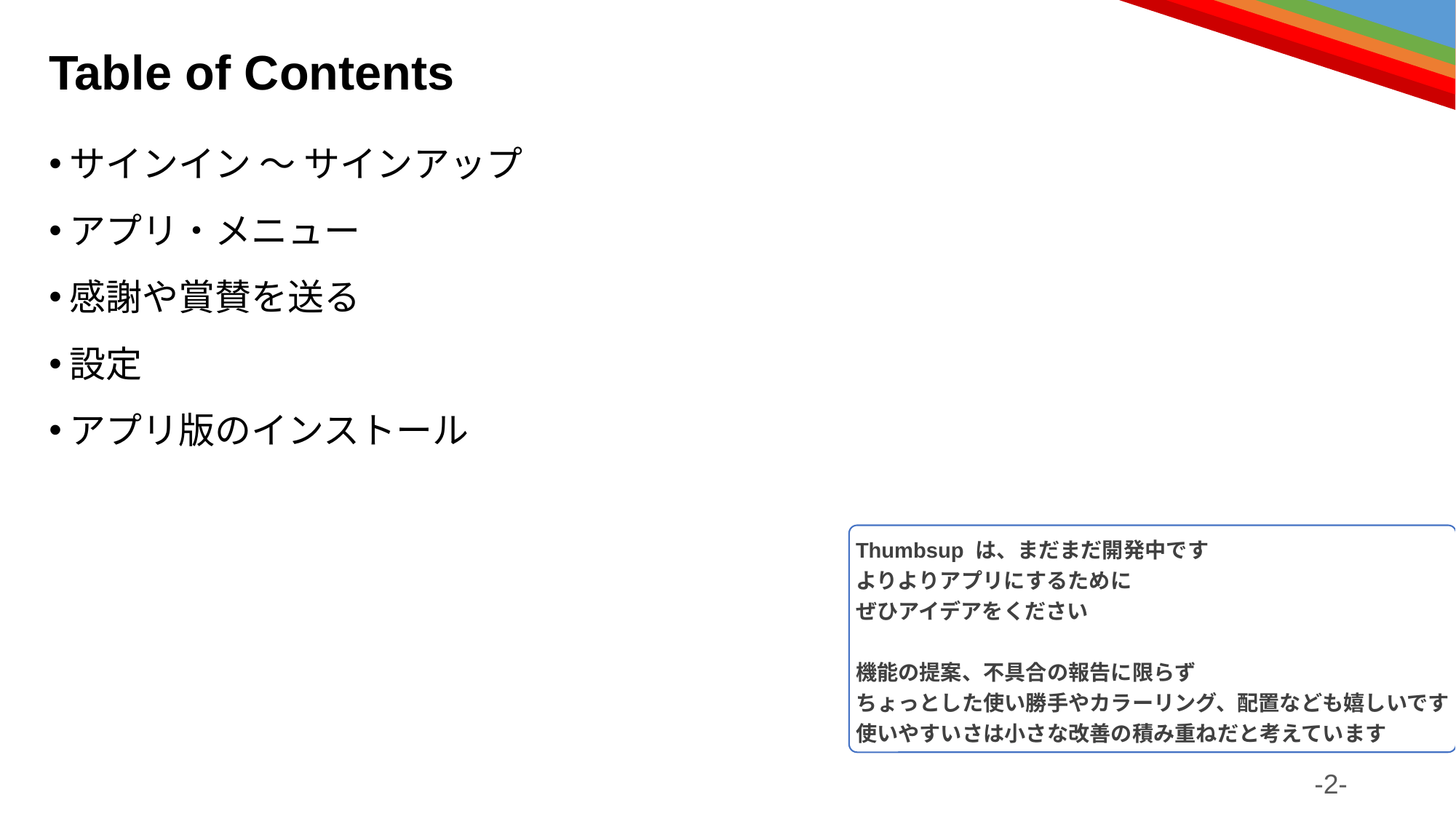

# Table of Contents
サインイン ～ サインアップ
アプリ・メニュー
感謝や賞賛を送る
設定
アプリ版のインストール

Thumbsup は、まだまだ開発中です
よりよりアプリにするために
ぜひアイデアをください

機能の提案、不具合の報告に限らず
ちょっとした使い勝手やカラーリング、配置なども嬉しいです
使いやすいさは小さな改善の積み重ねだと考えています